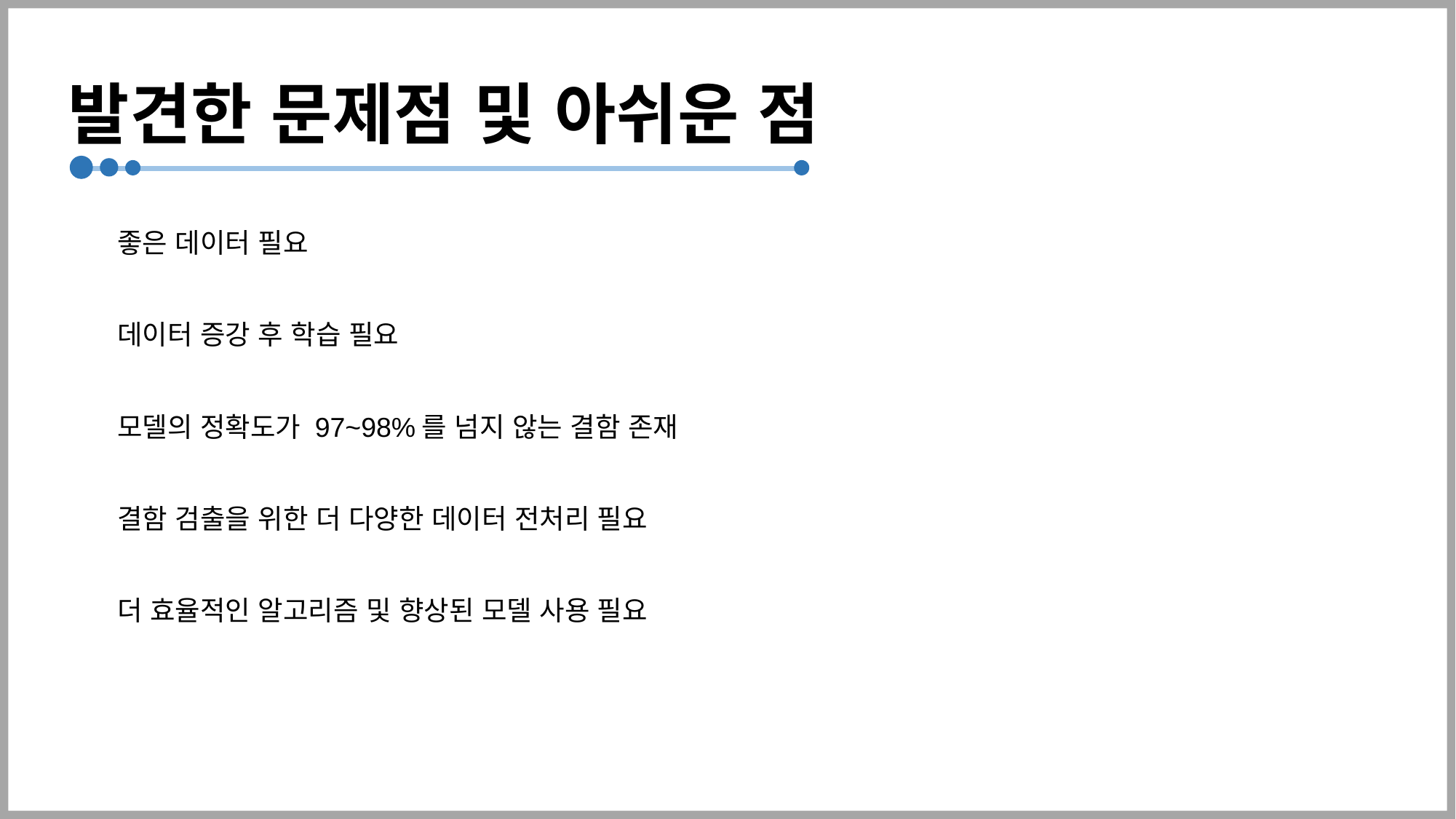

# 발견한 문제점 및 아쉬운 점
좋은 데이터 필요
데이터 증강 후 학습 필요
모델의 정확도가 97~98%를 넘지 않는 결함 존재
결함 검출을 위한 더 다양한 데이터 전처리 필요
더 효율적인 알고리즘 및 향상된 모델 사용 필요